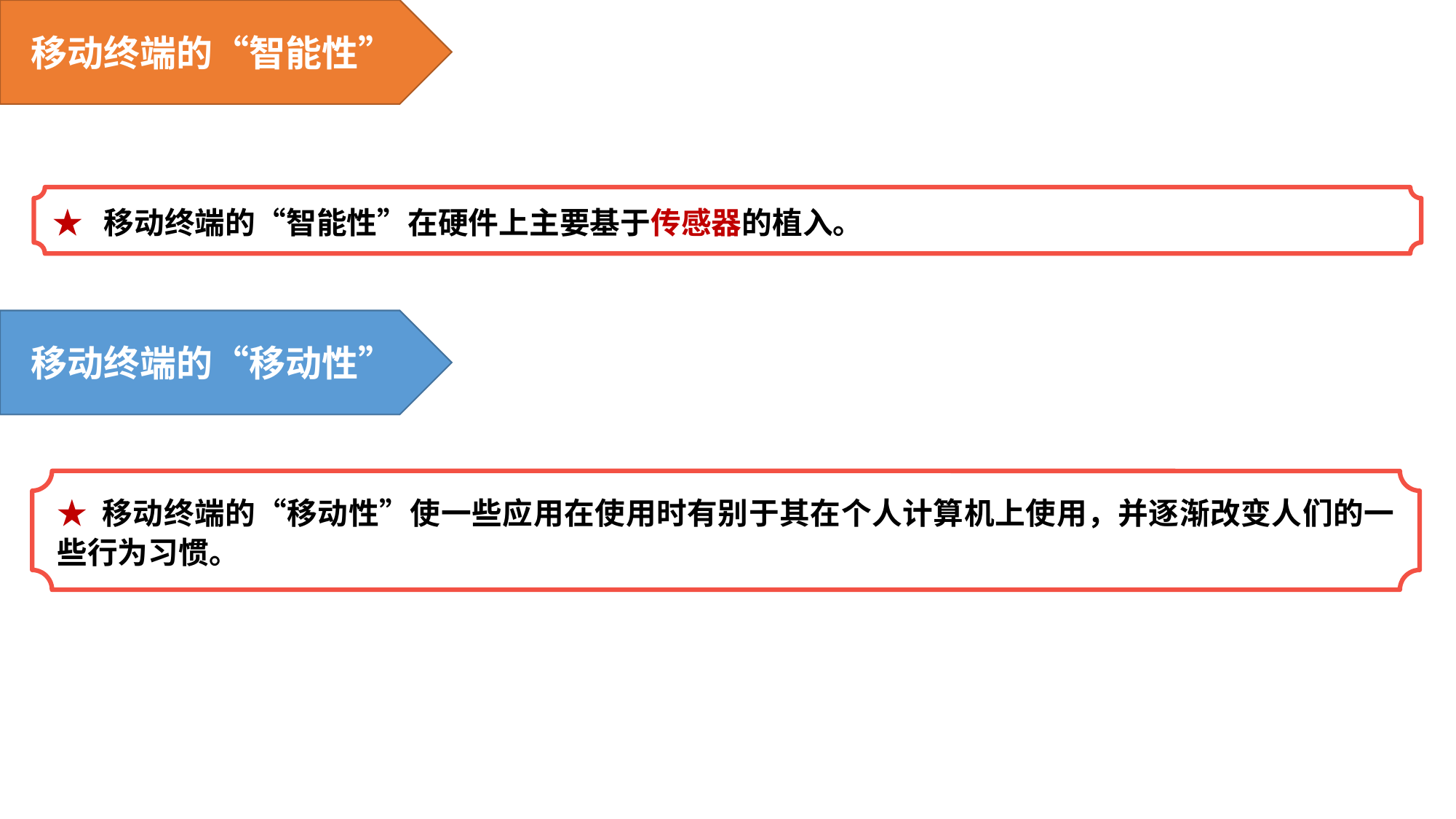

移动终端的“智能性”
★  移动终端的“智能性”在硬件上主要基于传感器的植入。
移动终端的“移动性”
★ 移动终端的“移动性”使一些应用在使用时有别于其在个人计算机上使用，并逐渐改变人们的一些行为习惯。